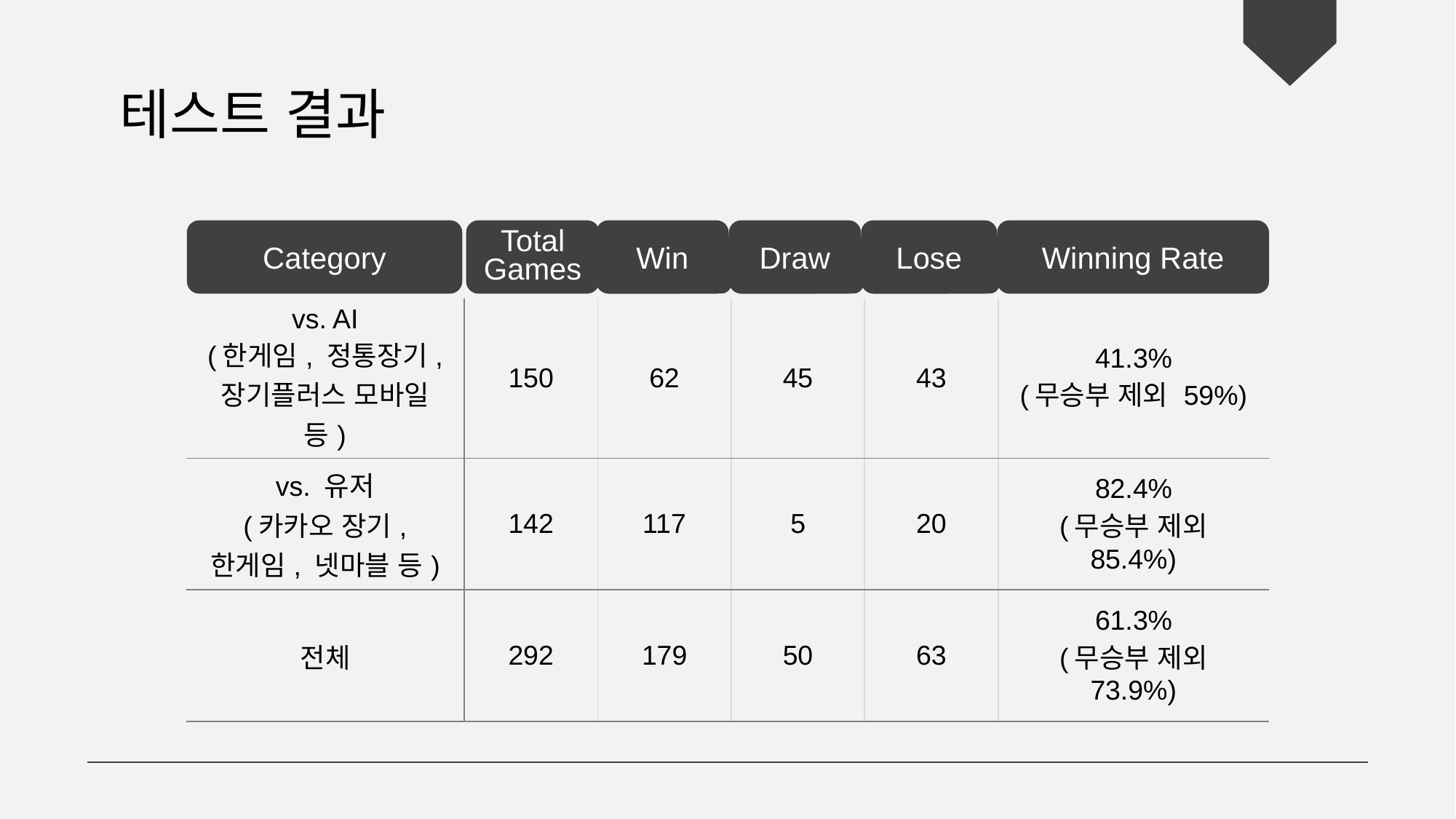

테스트 결과
|  |  |  |  |  |  |
| --- | --- | --- | --- | --- | --- |
| vs. AI (한게임, 정통장기, 장기플러스 모바일 등) | 150 | 62 | 45 | 43 | 41.3% (무승부 제외 59%) |
| vs. 유저 (카카오 장기, 한게임, 넷마블 등) | 142 | 117 | 5 | 20 | 82.4% (무승부 제외 85.4%) |
| 전체 | 292 | 179 | 50 | 63 | 61.3% (무승부 제외 73.9%) |
Category
Total Games
Win
Draw
Lose
Winning Rate